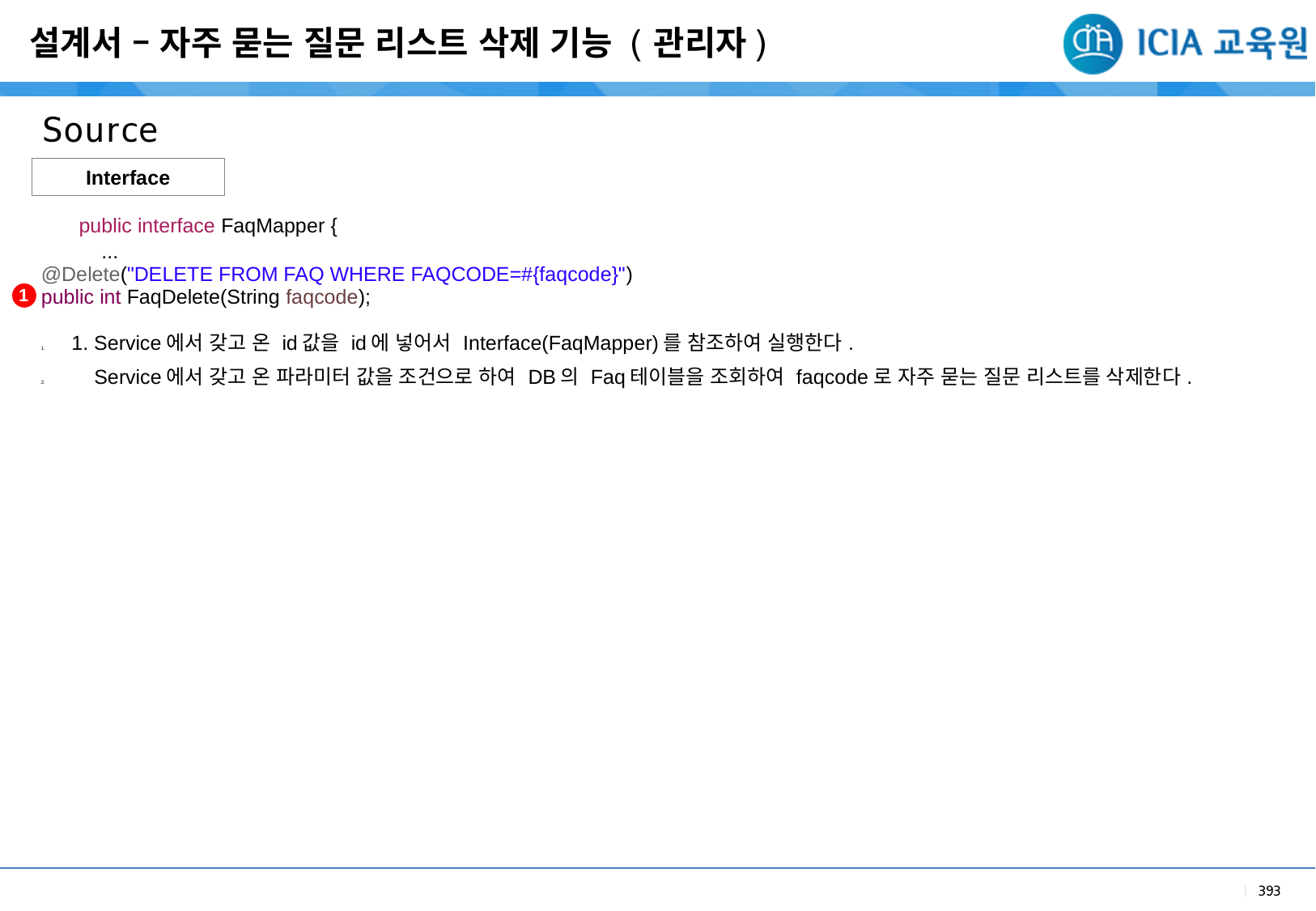

설계서 – 자주 묻는 질문 리스트 삭제 기능 (관리자)
Source
Interface
| public interface FaqMapper { ... @Delete("DELETE FROM FAQ WHERE FAQCODE=#{faqcode}") public int FaqDelete(String faqcode); |
| --- |
| 1. Service에서 갖고 온 id값을 id에 넣어서 Interface(FaqMapper)를 참조하여 실행한다. Service에서 갖고 온 파라미터 값을 조건으로 하여 DB의 Faq테이블을 조회하여 faqcode로 자주 묻는 질문 리스트를 삭제한다. |
1